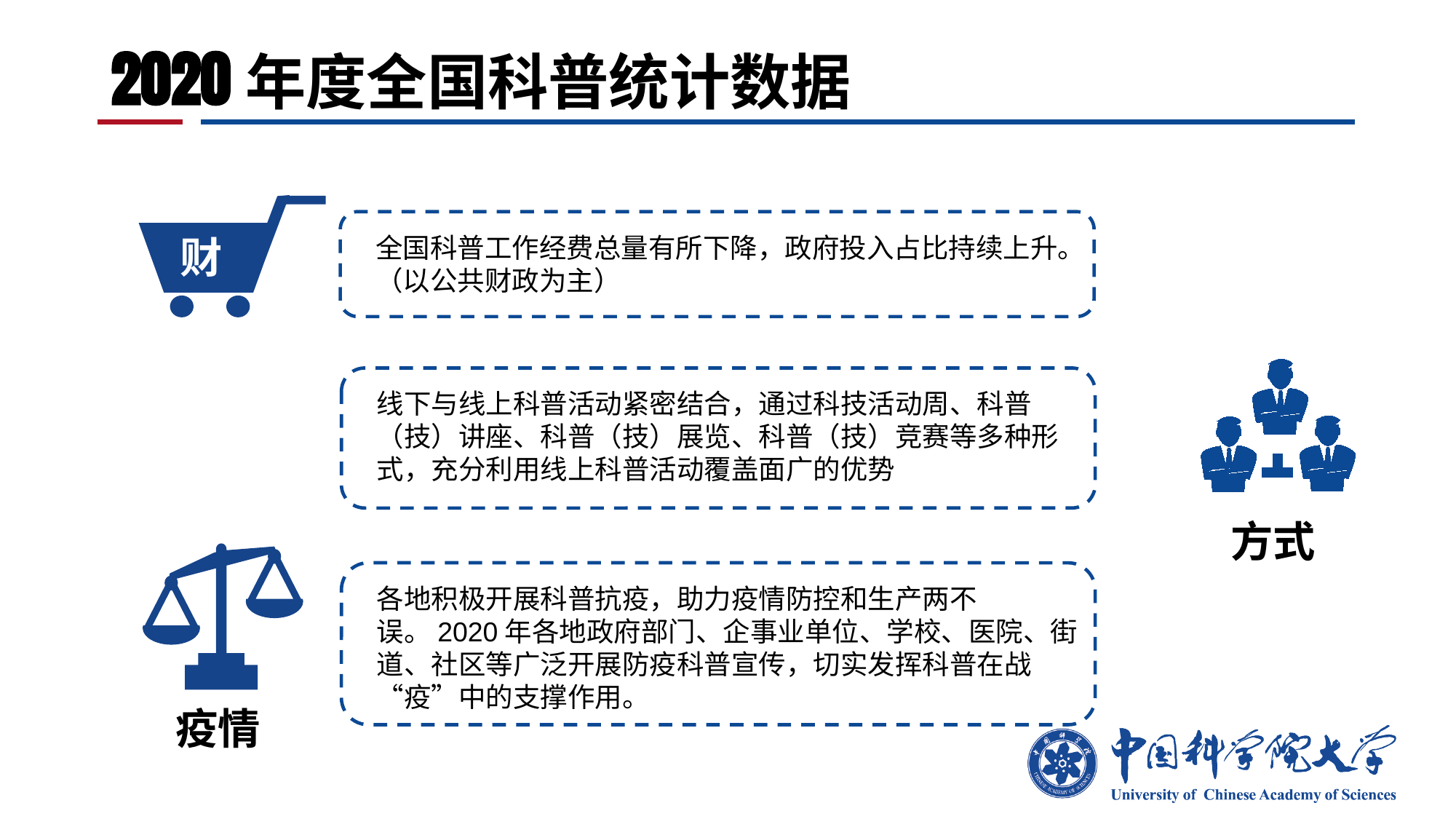

# 2020年度全国科普统计数据

财
全国科普工作经费总量有所下降，政府投入占比持续上升。
（以公共财政为主）

线下与线上科普活动紧密结合，通过科技活动周、科普（技）讲座、科普（技）展览、科普（技）竞赛等多种形式，充分利用线上科普活动覆盖面广的优势
方式

各地积极开展科普抗疫，助力疫情防控和生产两不误。2020年各地政府部门、企事业单位、学校、医院、街道、社区等广泛开展防疫科普宣传，切实发挥科普在战“疫”中的支撑作用。
疫情